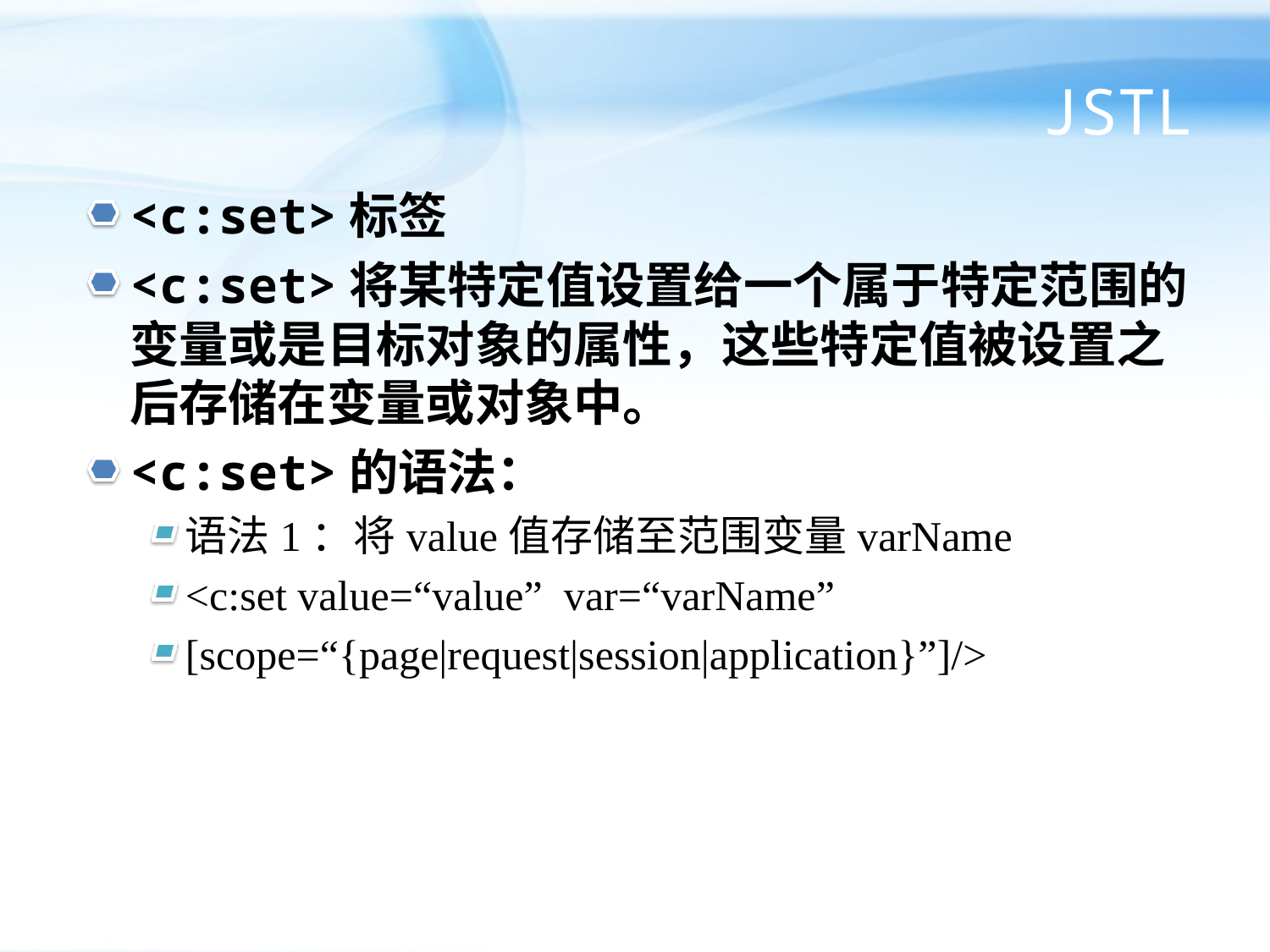

# JSTL
<c:set>标签
<c:set>将某特定值设置给一个属于特定范围的变量或是目标对象的属性，这些特定值被设置之后存储在变量或对象中。
<c:set>的语法：
语法1：将value值存储至范围变量varName
<c:set value=“value”  var=“varName”
[scope=“{page|request|session|application}”]/>